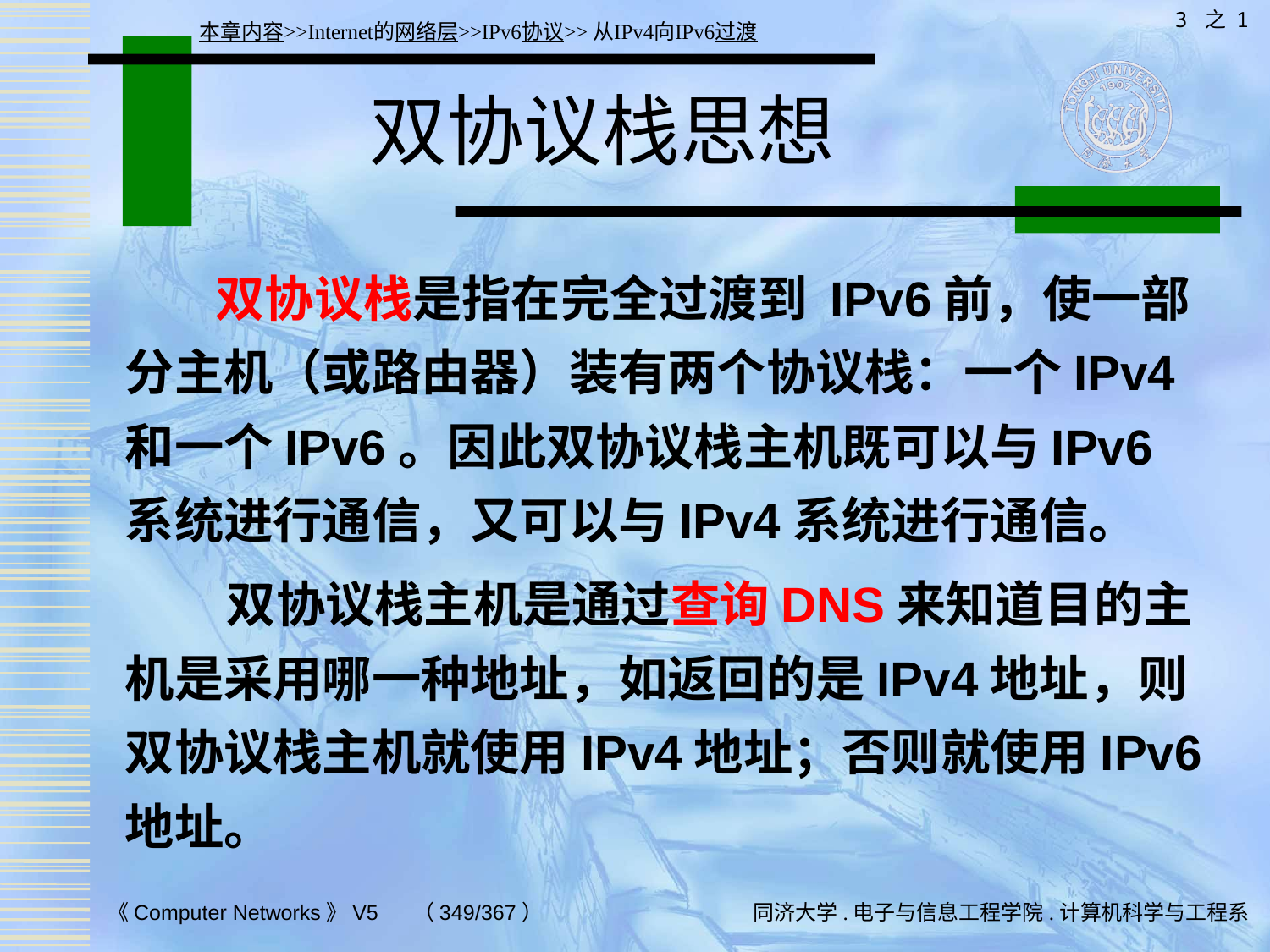

3 之 1
本章内容>>Internet的网络层>>IPv6协议>>从IPv4向IPv6过渡
# 双协议栈思想
       双协议栈是指在完全过渡到 IPv6前，使一部分主机（或路由器）装有两个协议栈：一个IPv4和一个IPv6。因此双协议栈主机既可以与IPv6系统进行通信，又可以与IPv4系统进行通信。
        双协议栈主机是通过查询DNS来知道目的主机是采用哪一种地址，如返回的是IPv4地址，则双协议栈主机就使用IPv4地址；否则就使用IPv6地址。